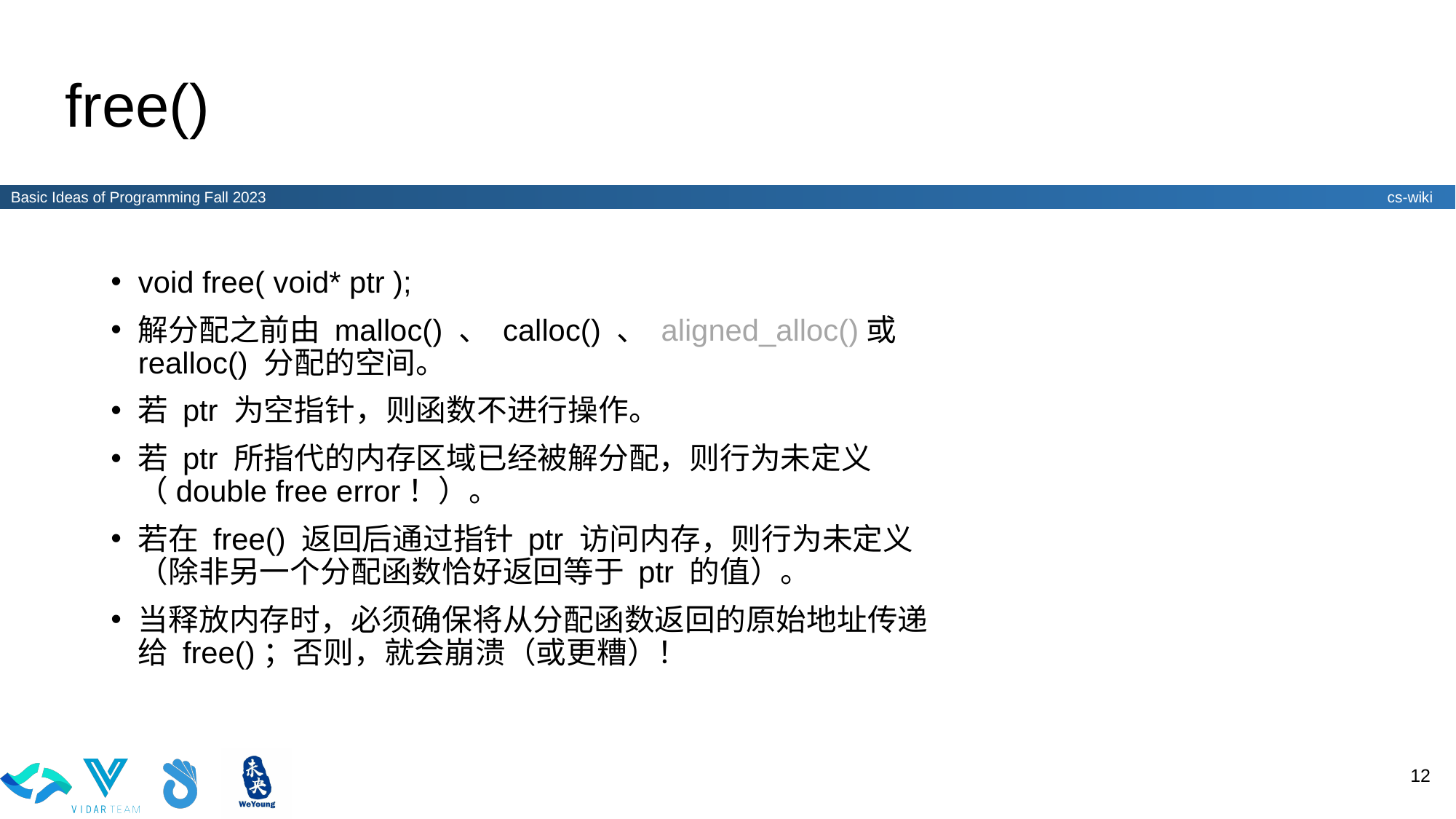

# free()
void free( void* ptr );
解分配之前由 malloc() 、 calloc() 、 aligned_alloc()或 realloc() 分配的空间。
若 ptr 为空指针，则函数不进行操作。
若 ptr 所指代的内存区域已经被解分配，则行为未定义（double free error！）。
若在 free() 返回后通过指针 ptr 访问内存，则行为未定义（除非另一个分配函数恰好返回等于 ptr 的值）。
当释放内存时，必须确保将从分配函数返回的原始地址传递给 free()；否则，就会崩溃（或更糟）！